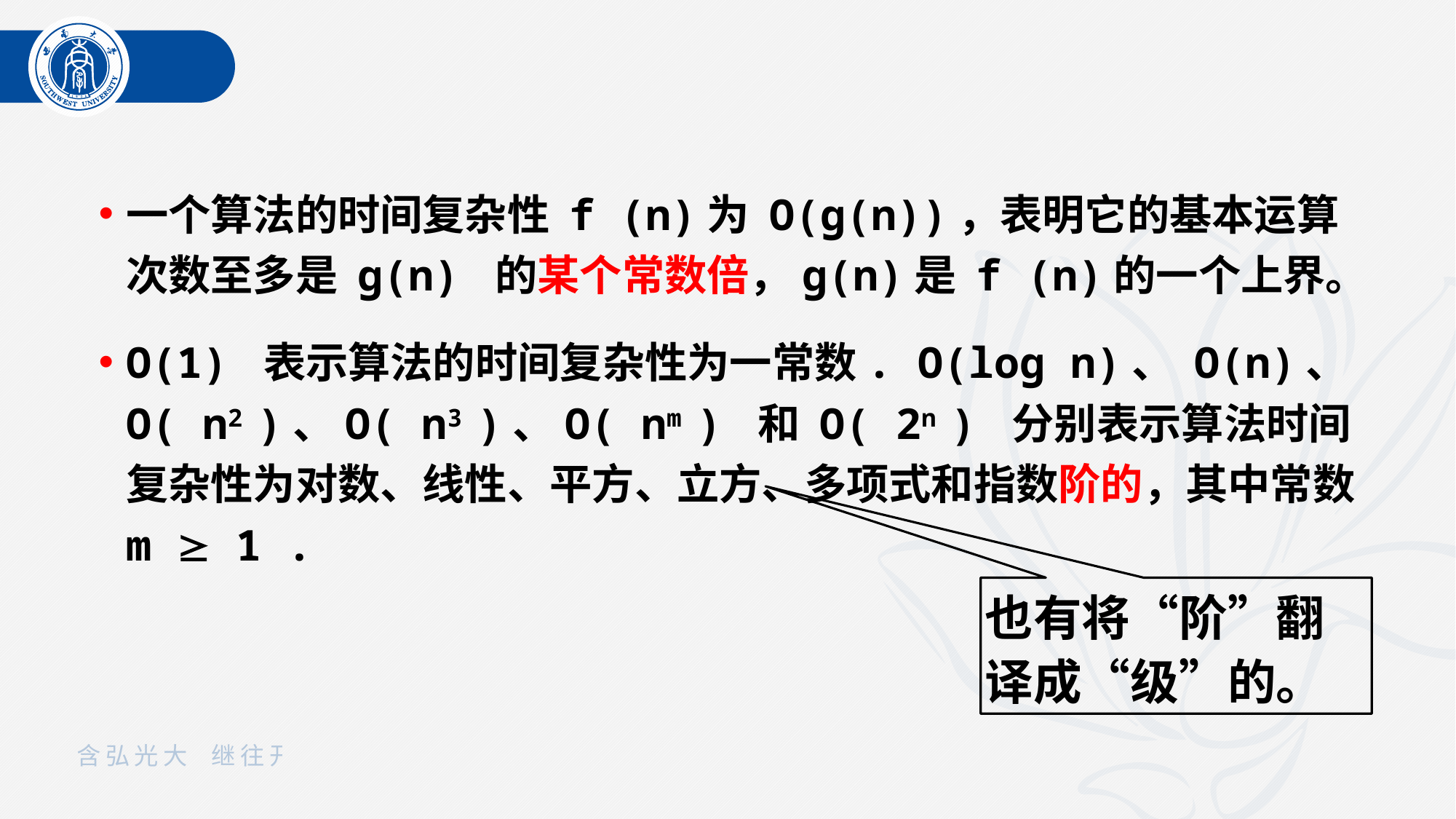

一个算法的时间复杂性 f (n)为 O(g(n))，表明它的基本运算次数至多是 g(n) 的某个常数倍，g(n)是 f (n)的一个上界。
O(1) 表示算法的时间复杂性为一常数. O(log n)、 O(n)、O( n2 )、O( n3 )、O( nm ) 和 O( 2n ) 分别表示算法时间复杂性为对数、线性、平方、立方、多项式和指数阶的，其中常数 m ≥ 1 .
也有将“阶”翻译成“级”的。